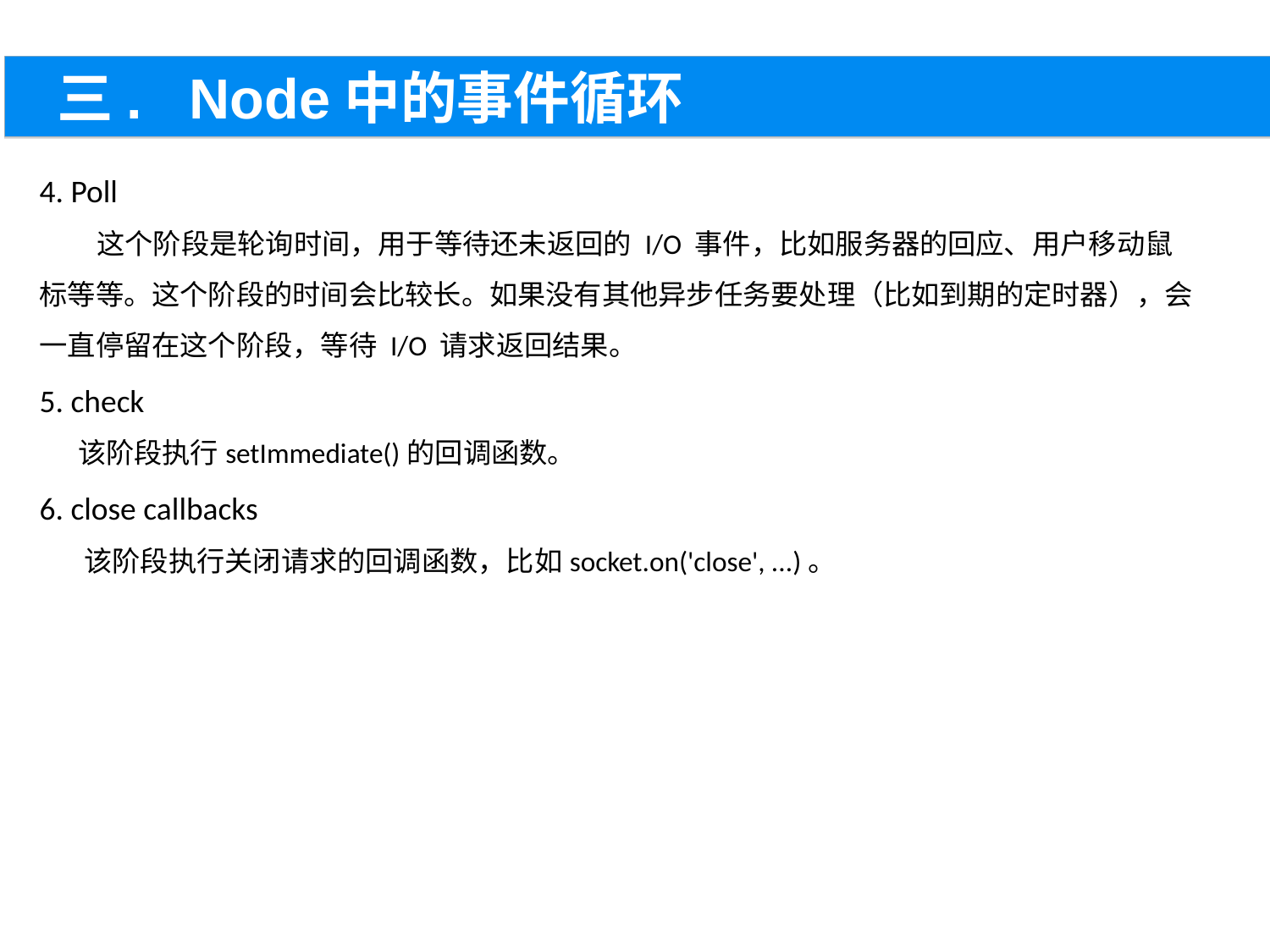

三.   Node中的事件循环

4. Poll
        这个阶段是轮询时间，用于等待还未返回的 I/O 事件，比如服务器的回应、用户移动鼠标等等。这个阶段的时间会比较长。如果没有其他异步任务要处理（比如到期的定时器），会一直停留在这个阶段，等待 I/O 请求返回结果。
5. check
     该阶段执行setImmediate()的回调函数。
6. close callbacks
      该阶段执行关闭请求的回调函数，比如socket.on('close', ...)。

绪论